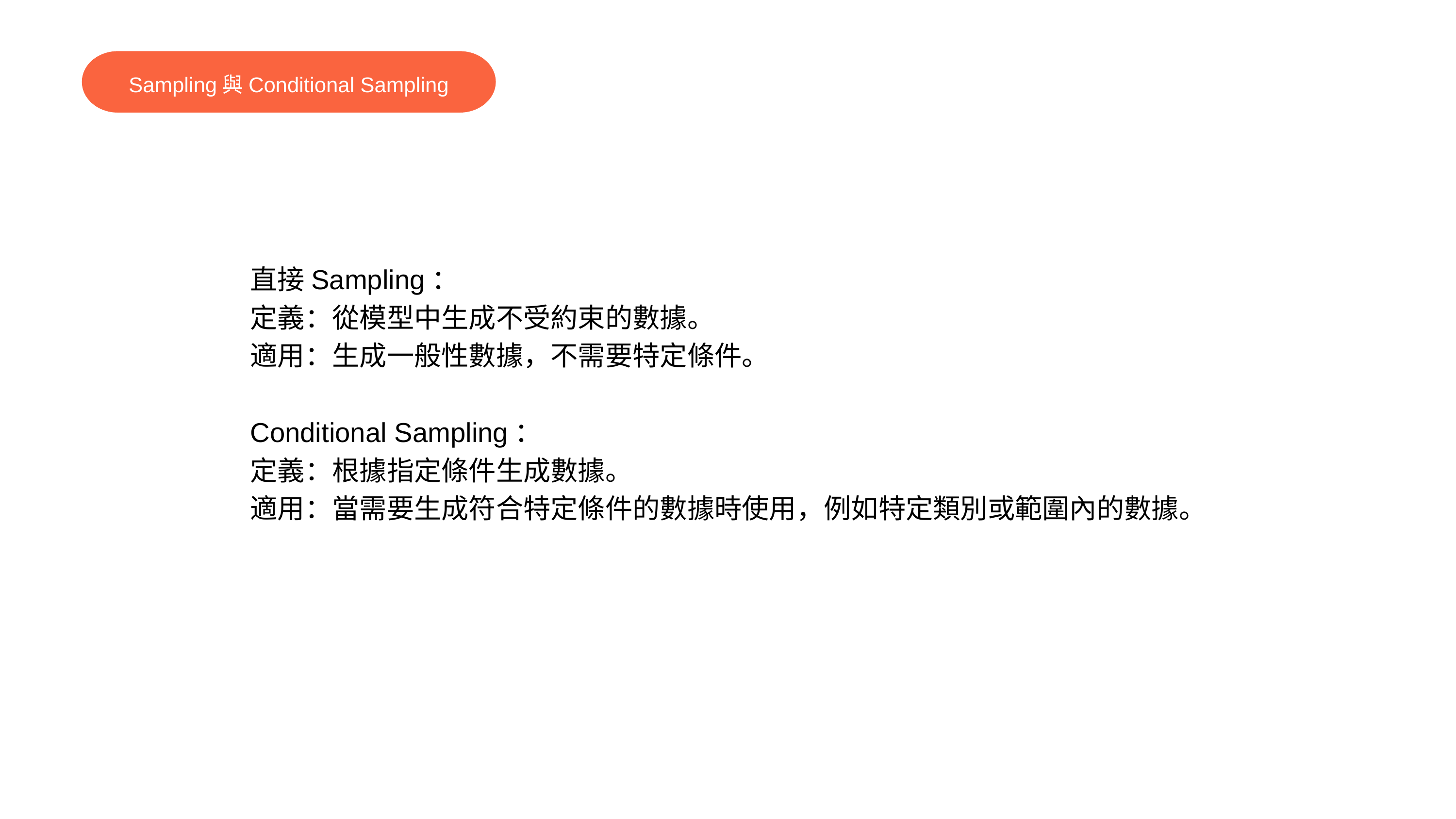

Sampling與Conditional Sampling
直接Sampling：
定義：從模型中生成不受約束的數據。
適用：生成一般性數據，不需要特定條件。

Conditional Sampling：
定義：根據指定條件生成數據。
適用：當需要生成符合特定條件的數據時使用，例如特定類別或範圍內的數據。